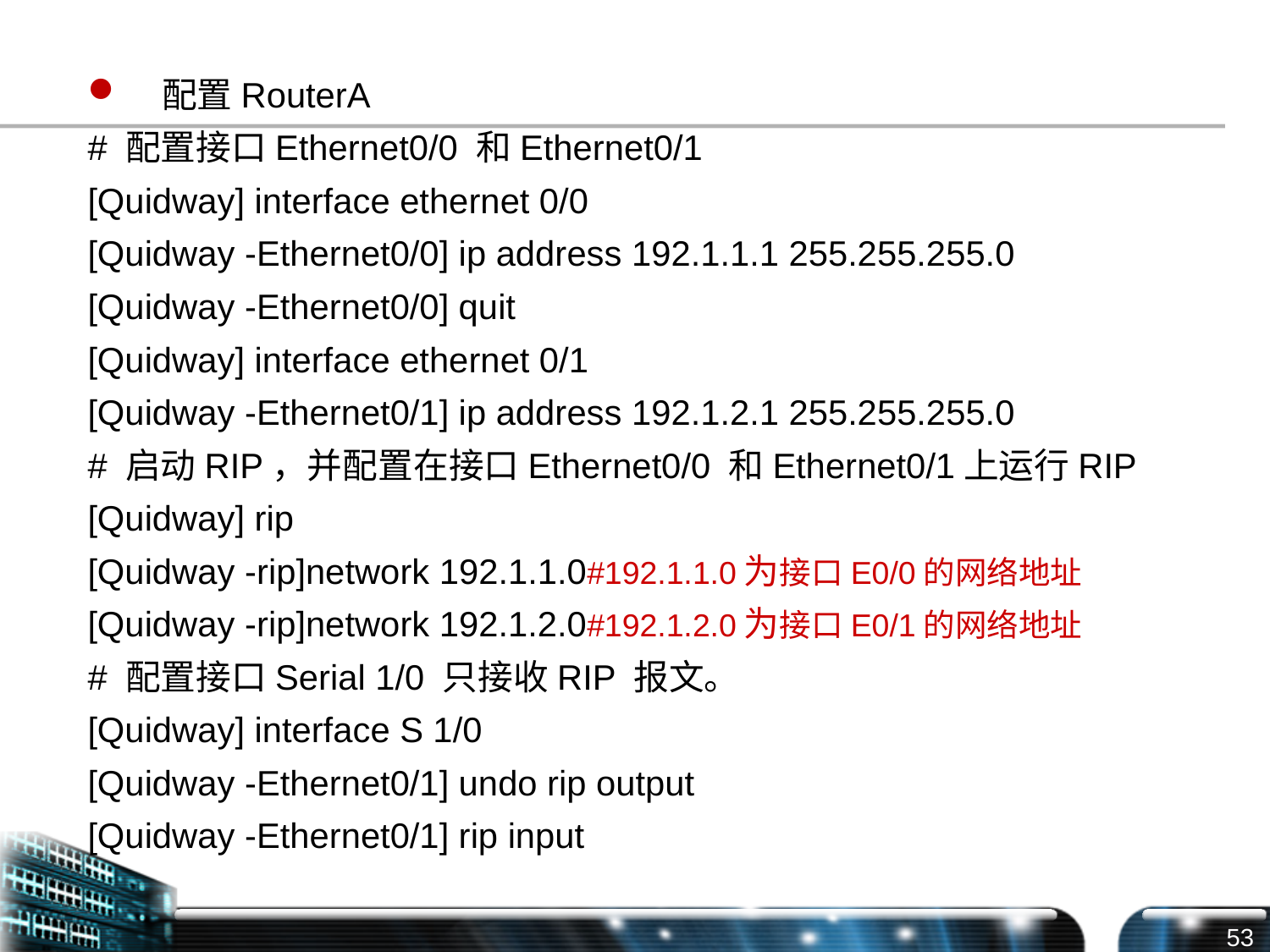

配置RouterA
# 配置接口Ethernet0/0 和Ethernet0/1
[Quidway] interface ethernet 0/0
[Quidway -Ethernet0/0] ip address 192.1.1.1 255.255.255.0
[Quidway -Ethernet0/0] quit
[Quidway] interface ethernet 0/1
[Quidway -Ethernet0/1] ip address 192.1.2.1 255.255.255.0
# 启动RIP，并配置在接口Ethernet0/0 和Ethernet0/1上运行RIP
[Quidway] rip
[Quidway -rip]network 192.1.1.0#192.1.1.0为接口E0/0的网络地址
[Quidway -rip]network 192.1.2.0#192.1.2.0为接口E0/1的网络地址
# 配置接口Serial 1/0 只接收RIP 报文。
[Quidway] interface S 1/0
[Quidway -Ethernet0/1] undo rip output
[Quidway -Ethernet0/1] rip input